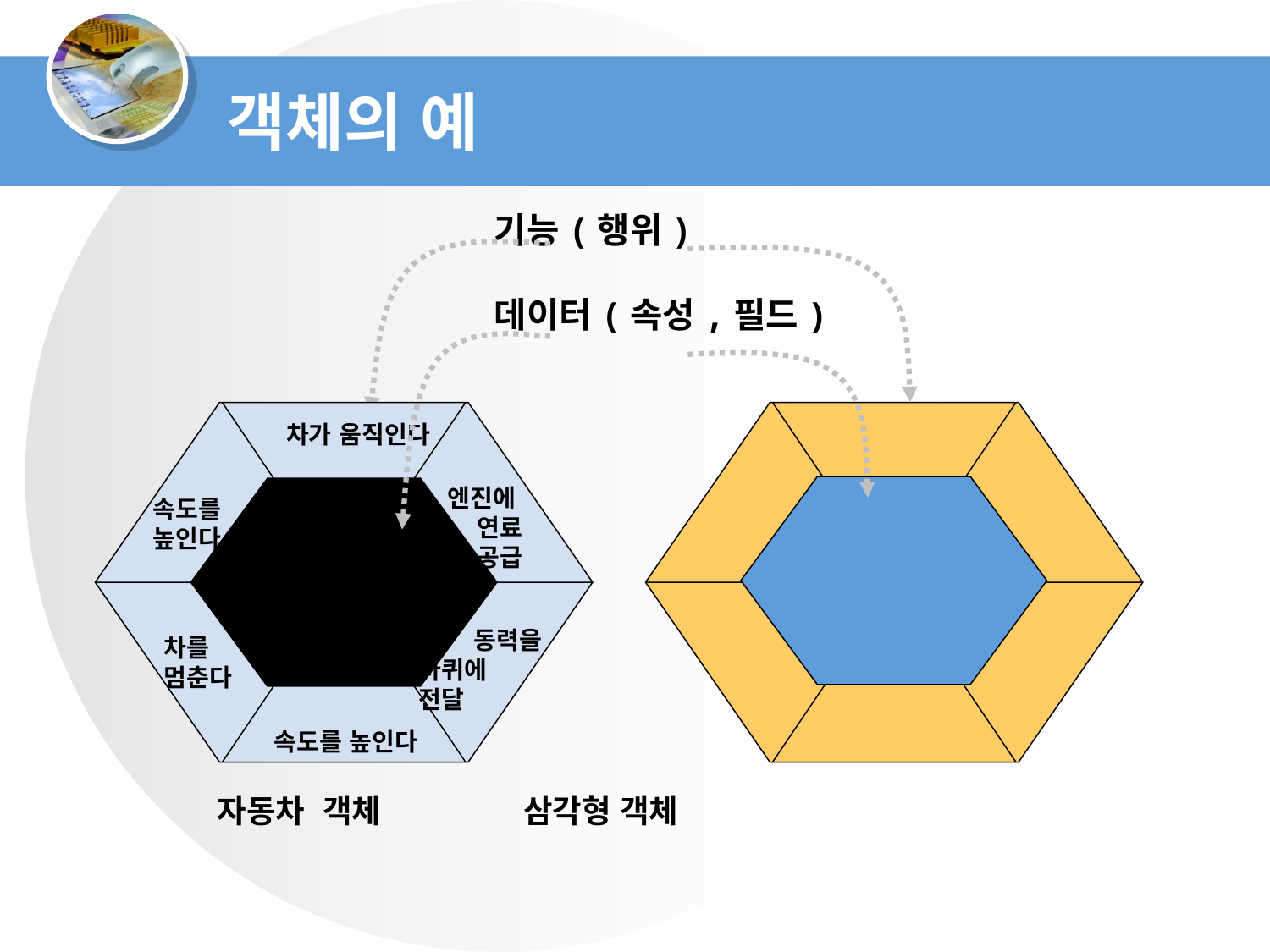

객체의 예
기능(행위)

데이터(속성,필드)

차가 움직인다

엔진에
연료
공급

속도를
높인다
중량, 배기량,
사용연료
최고속도,색상

       동력을
바퀴에
전달
차를
멈춘다

속도를 높인다
자동차  객체                삼각형 객체